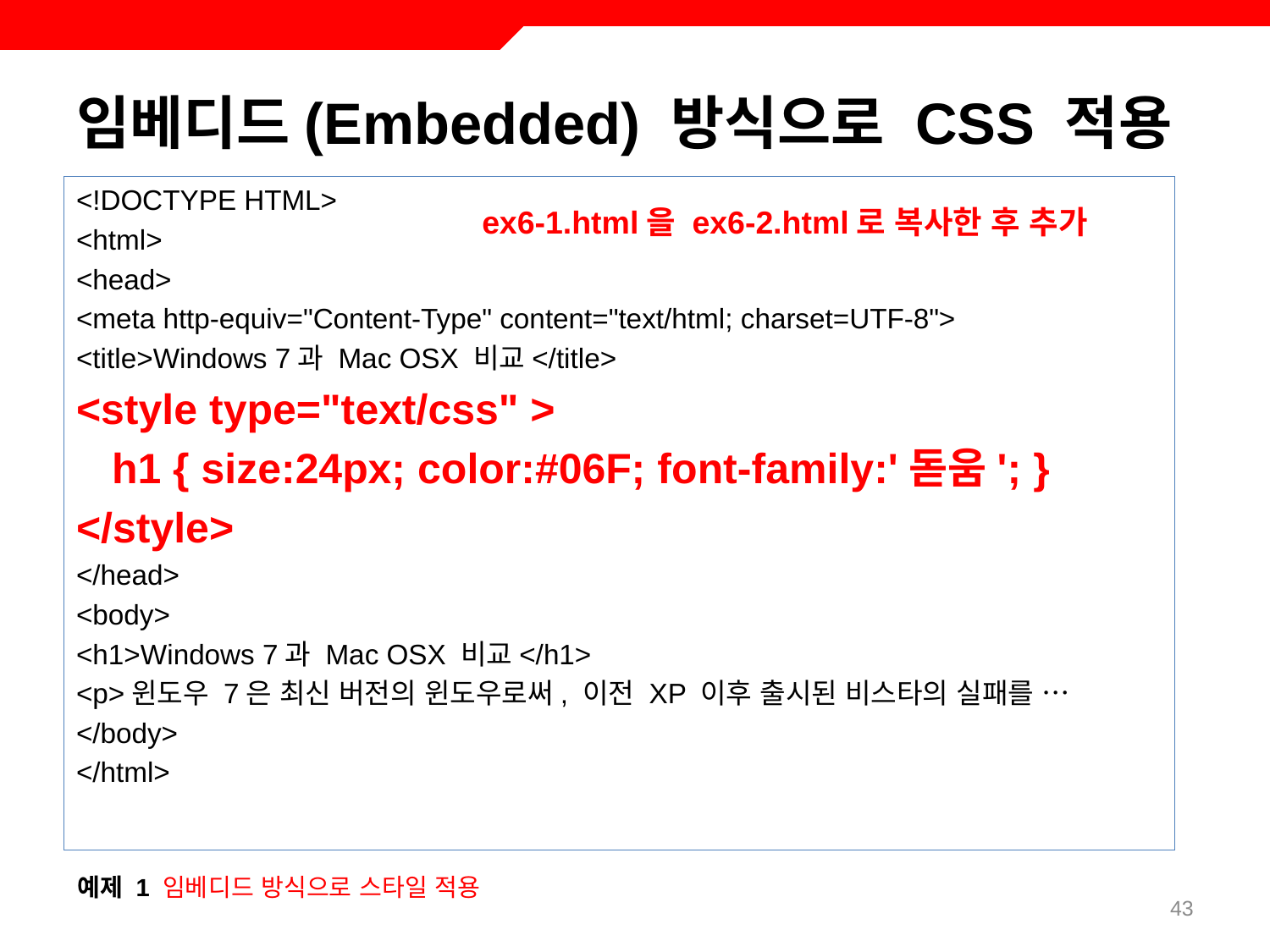

# 임베디드(Embedded) 방식으로 CSS 적용
<!DOCTYPE HTML>
<html>
<head>
<meta http-equiv="Content-Type" content="text/html; charset=UTF-8">
<title>Windows 7과 Mac OSX 비교</title>
<style type="text/css" >
   h1 { size:24px; color:#06F; font-family:'돋움'; }
</style>
</head>
<body>
<h1>Windows 7과 Mac OSX 비교</h1>
<p>윈도우 7은 최신 버전의 윈도우로써, 이전 XP 이후 출시된 비스타의 실패를 …
</body>
</html>

ex6-1.html을 ex6-2.html로 복사한 후 추가
예제 1 임베디드 방식으로 스타일 적용
43